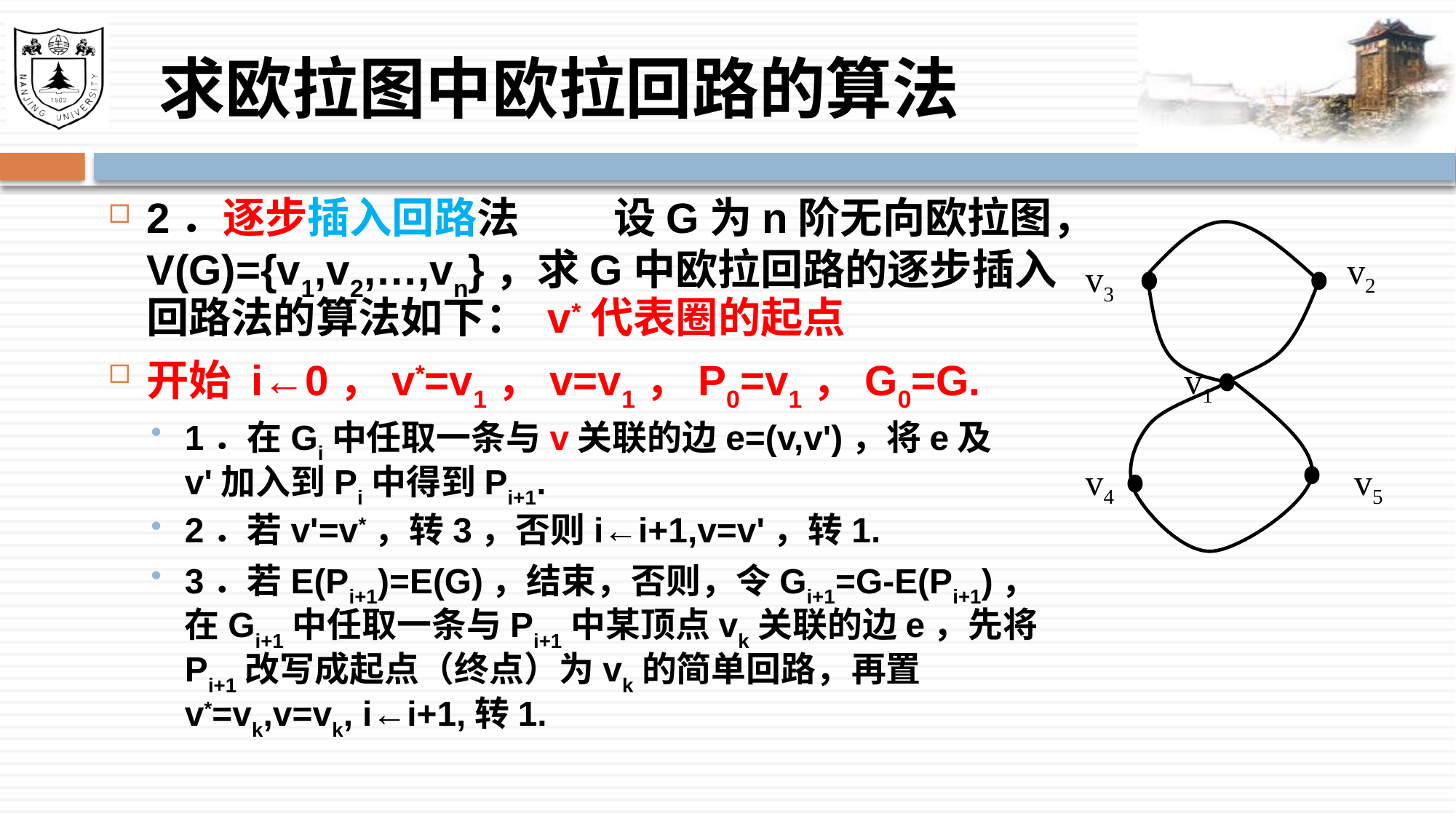

# 求欧拉图中欧拉回路的算法
2．逐步插入回路法 　　设G为n阶无向欧拉图，V(G)={v1,v2,…,vn}，求G中欧拉回路的逐步插入回路法的算法如下： v*代表圈的起点
开始 i←0，v*=v1，v=v1，P0=v1，G0=G.
1．在Gi中任取一条与v关联的边e=(v,v')，将e及v'加入到Pi中得到Pi+1.
2．若v'=v*，转3，否则i←i+1,v=v'，转1.
3．若E(Pi+1)=E(G)，结束，否则，令Gi+1=G-E(Pi+1)，在Gi+1中任取一条与Pi+1中某顶点vk关联的边e，先将Pi+1改写成起点（终点）为vk的简单回路，再置v*=vk,v=vk, i←i+1,转1.

v2
v3

v1
v4
v5